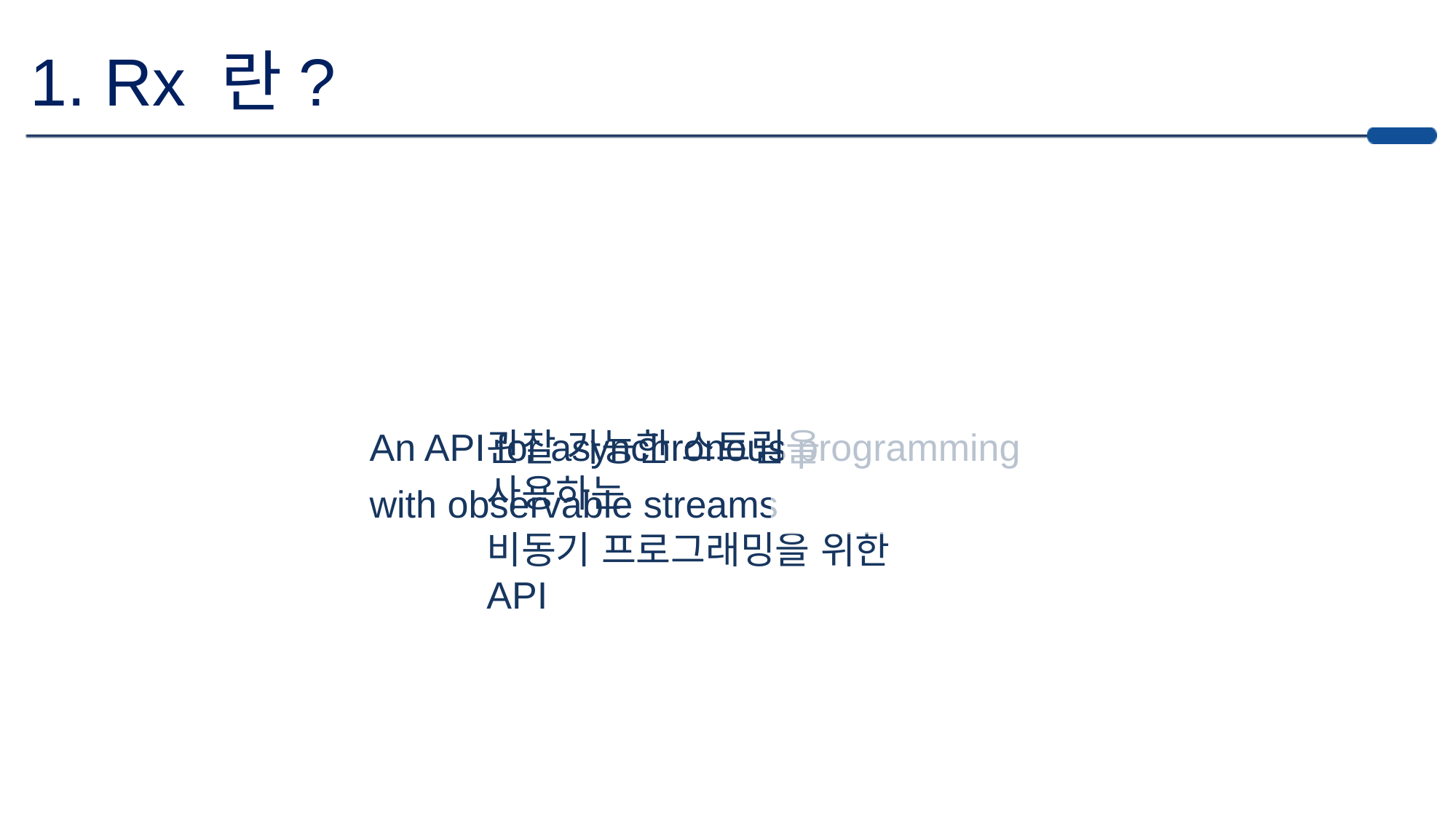

1. Rx 란?

An API for asynchronous programming
with observable streams
관찰 가능한 스트림을 사용하는
비동기 프로그래밍을 위한 API